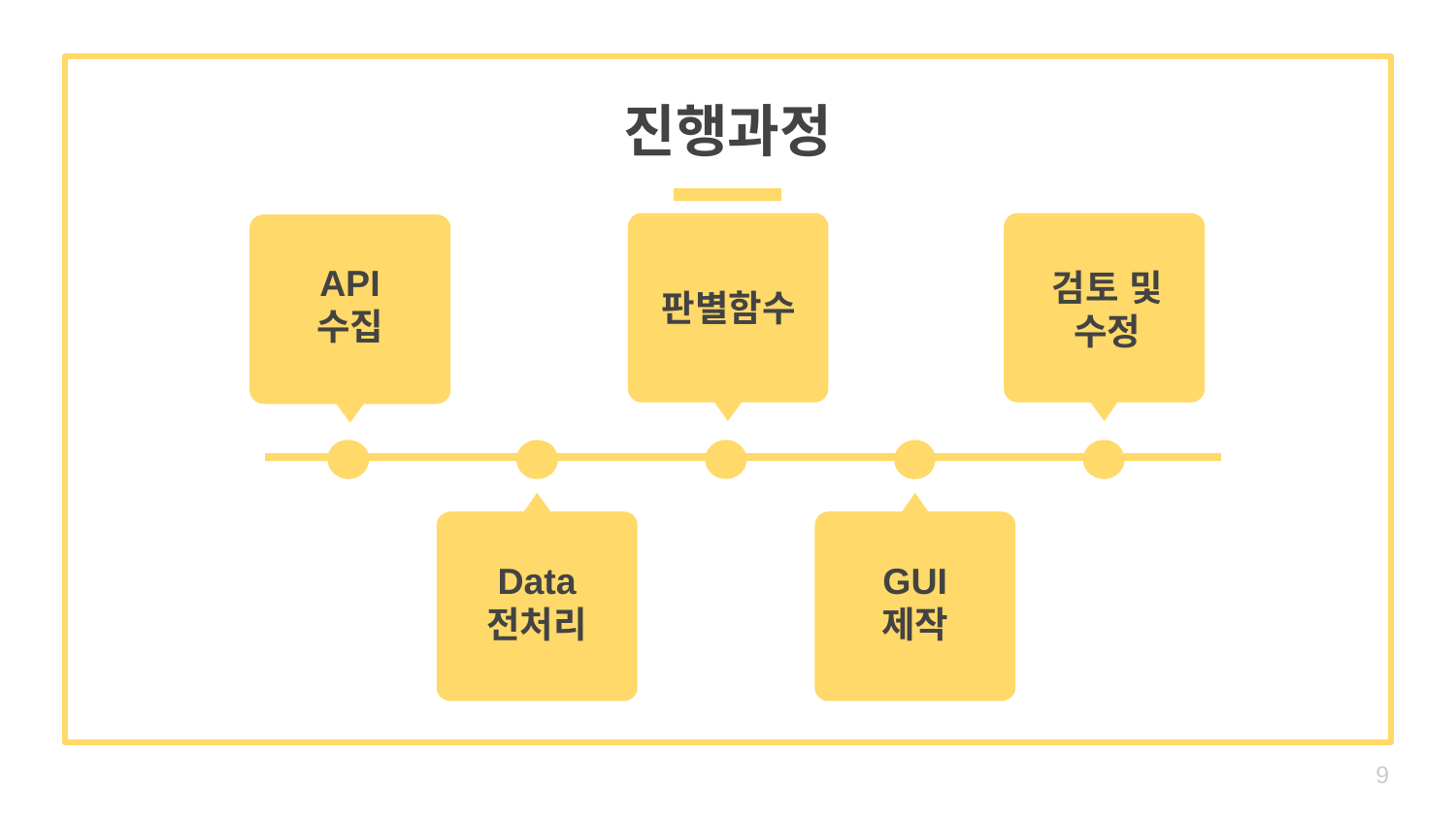

# 진행과정

API
수집
검토 및 수정
판별함수

Data 전처리
GUI
제작
9